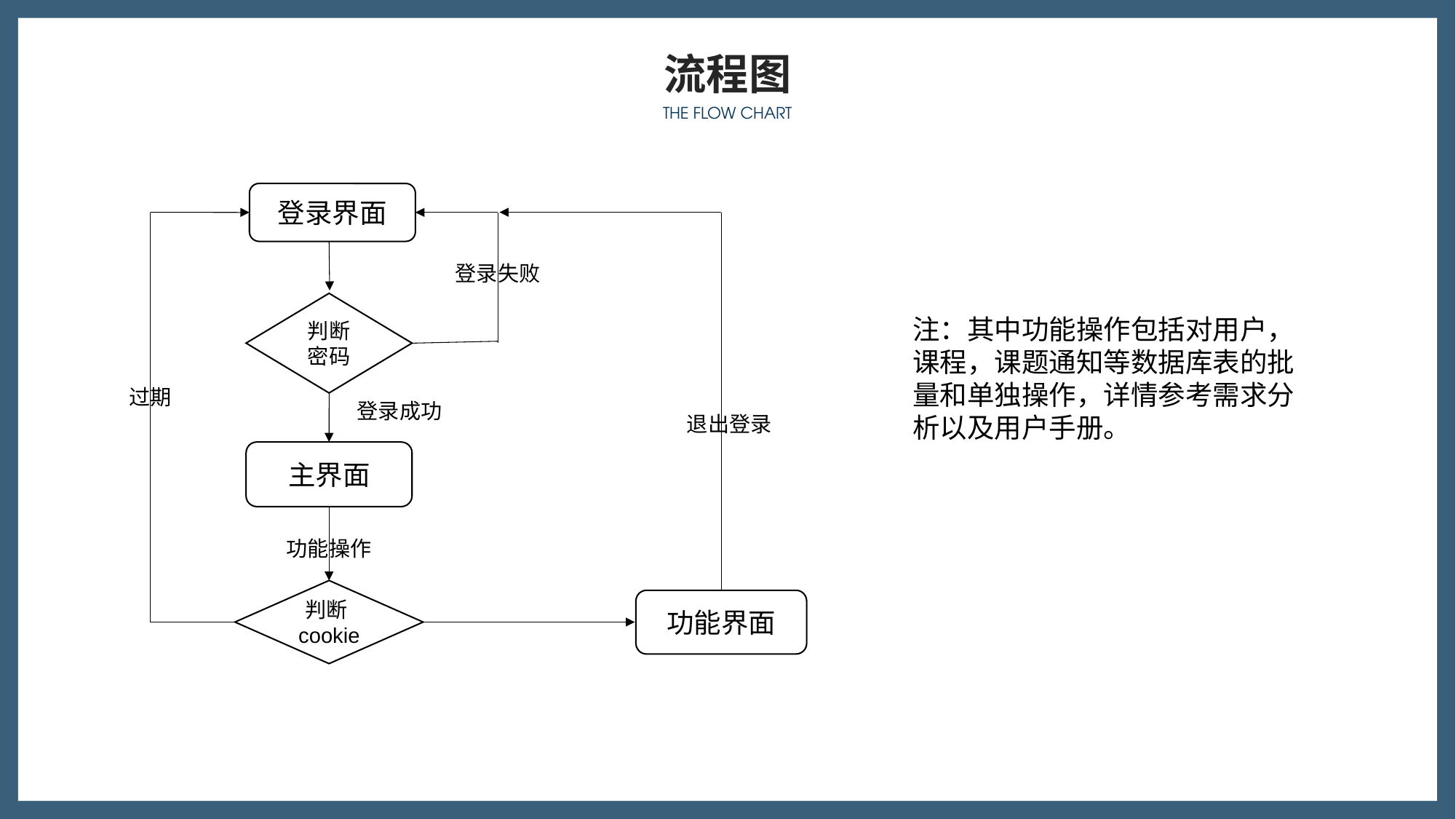

流程图
THE FLOW CHART
登录界面
登录失败
判断密码
注：其中功能操作包括对用户，课程，课题通知等数据库表的批量和单独操作，详情参考需求分析以及用户手册。
过期
登录成功
退出登录
主界面
功能操作
判断cookie
功能界面